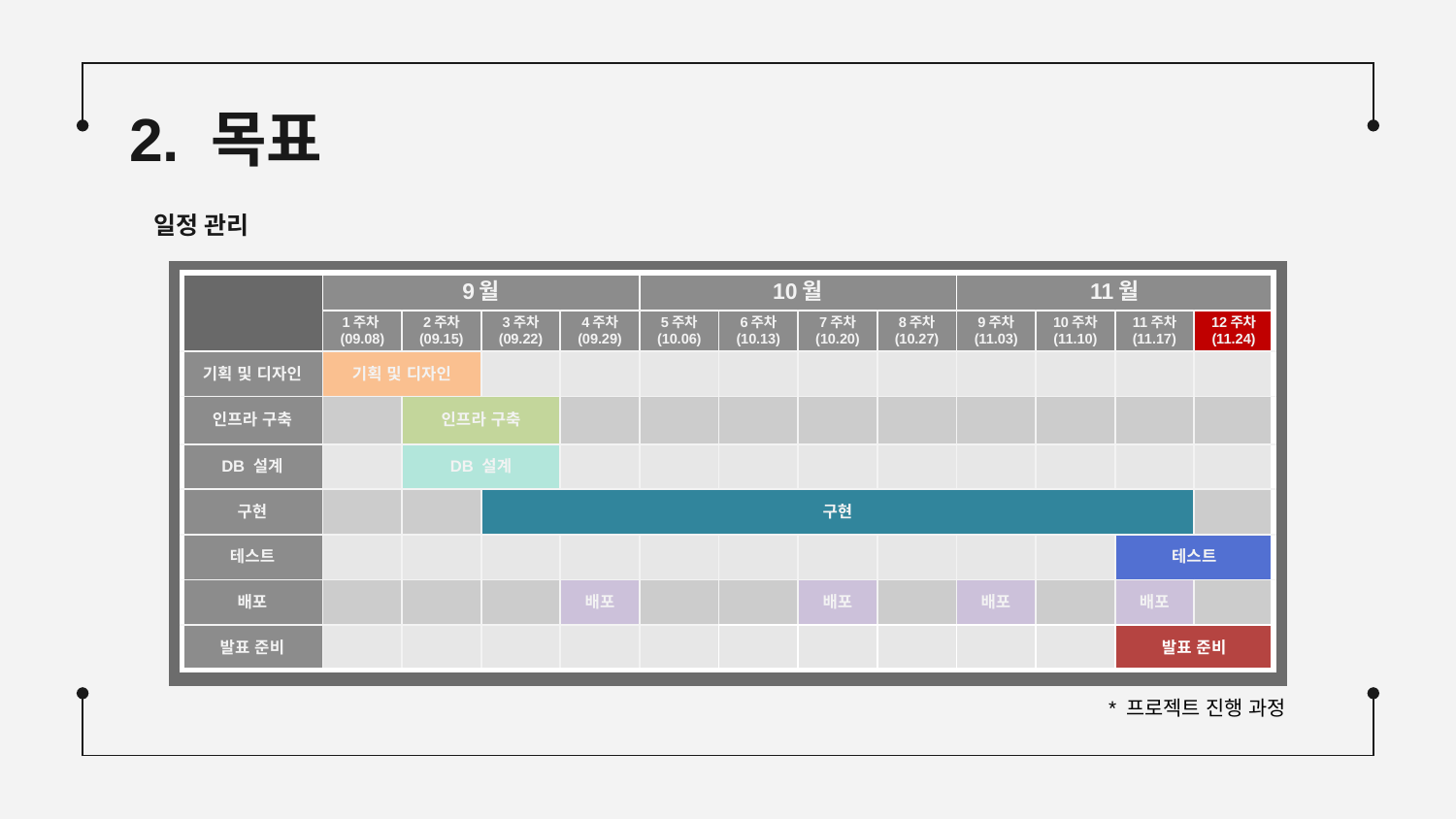

# 2. 목표
일정 관리

|  | 9월 |  |  | April | 10월 |  |  | May | 11월 |  |  | June |
| --- | --- | --- | --- | --- | --- | --- | --- | --- | --- | --- | --- | --- |
|  | 1주차(09.08) | 2주차 (09.15) | 3주차 (09.22) | 4주차 (09.29) | 5주차 (10.06) | 6주차 (10.13) | 7주차 (10.20) | 8주차 (10.27) | 9주차 (11.03) | 10주차 (11.10) | 11주차 (11.17) | 12주차 (11.24) |
| 기획 및 디자인 | 기획 및 디자인 |  |  |  |  |  |  |  |  |  |  |  |
| 인프라 구축 |  | 인프라 구축 |  |  |  |  |  |  |  |  |  |  |
| DB 설계 |  | DB 설계 |  |  |  |  |  |  |  |  |  |  |
| 구현 |  |  | 구현 | 구현 | 기능 설계 |  |  |  |  |  |  |  |
| 테스트 |  |  |  |  |  |  |  |  |  |  | 테스트 |  |
| 배포 |  |  |  | 배포 |  |  | 배포 |  | 배포 |  | 배포 |  |
| 발표 준비 |  |  |  |  |  |  |  |  |  |  | 발표 준비 |  |
* 프로젝트 진행 과정